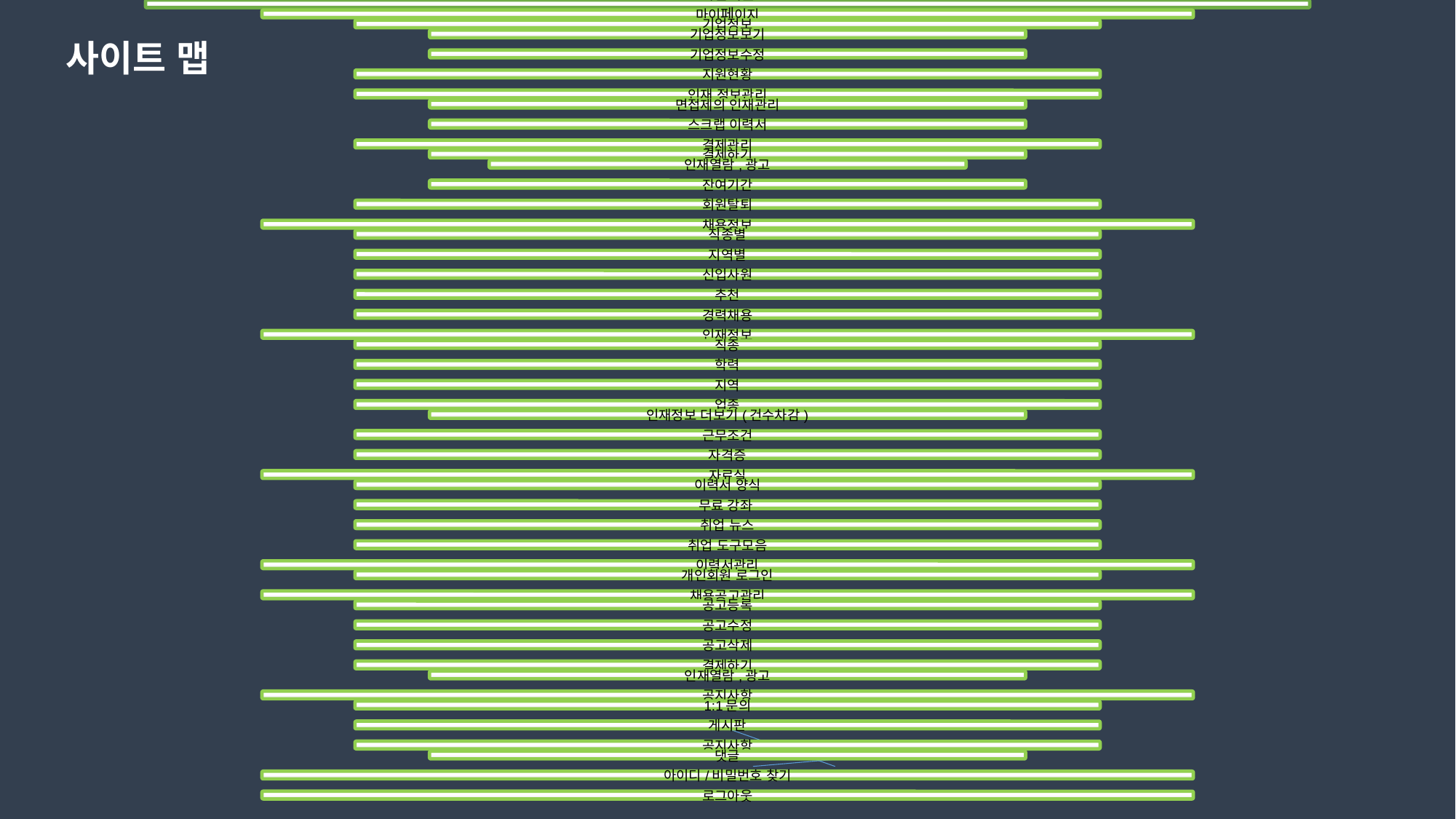

로그인
마이페이지
로그아웃
채용정보
자료실
이력서관리
채용공고관리
공지사항
아이디/비밀번호 찾기
기업정보
지원현황
회원탈퇴
기업정보보기
기업정보수정
직종별
지역별
신입사원
추천
인재정보
경력채용
직종
학력
지역
업종
근무조건
자격증
이력서 양식
무료 강좌
취업 뉴스
취업 도구모음
1:1문의
공지사항
게시판
인재 정보관리
결제관리
면접제의 인재관리
스크랩 이력서
결제하기
잔여기간
공고등록
공고수정
공고삭제
결제하기
인재열람,광고
인재열람,광고
인재정보 더보기(건수차감)
개인회원 로그인
댓글
사이트 맵